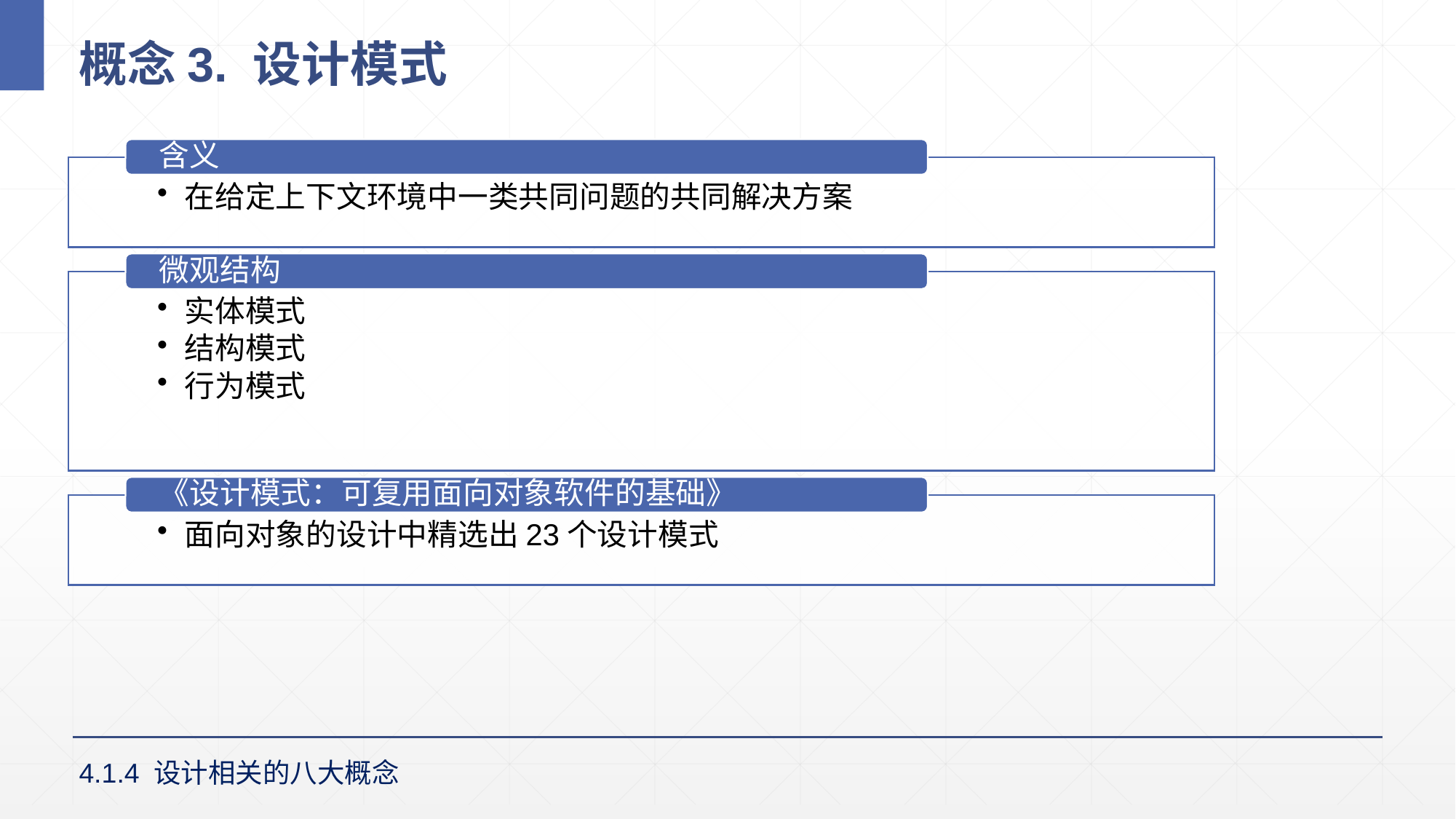

# 概念3. 设计模式
在给定上下文环境中一类共同问题的共同解决方案
含义
实体模式
结构模式
行为模式
微观结构
面向对象的设计中精选出23个设计模式
《设计模式：可复用面向对象软件的基础》
4.1.4 设计相关的八大概念